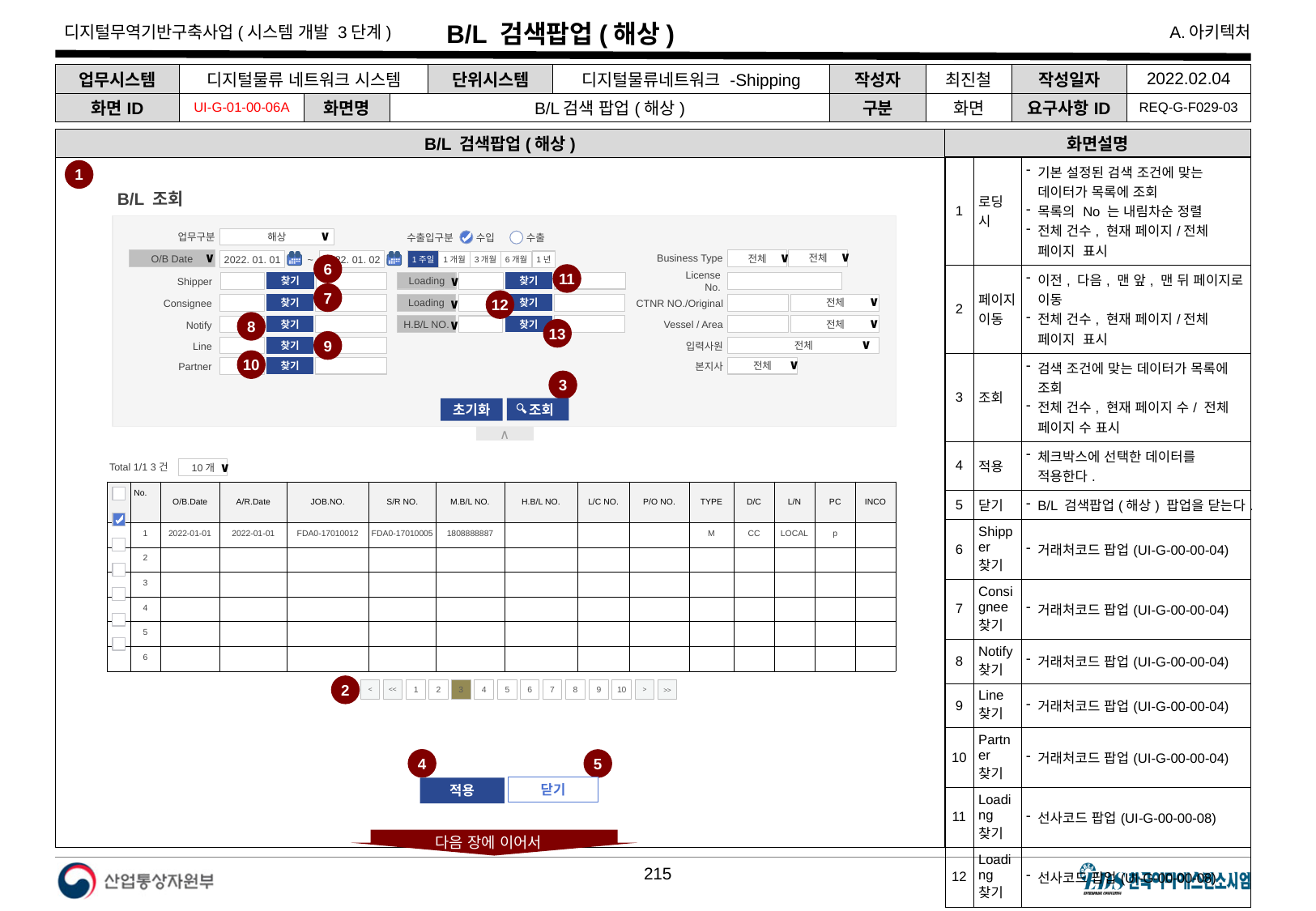

# B/L 검색팝업(해상)
| 업무시스템 | 디지털물류 네트워크 시스템 |  |  | 단위시스템 | 디지털물류네트워크 -Shipping | 작성자 | 최진철 | 작성일자 | 2022.02.04 |
| --- | --- | --- | --- | --- | --- | --- | --- | --- | --- |
| 화면ID | UI-G-01-00-06A | 화면명 | B/L검색 팝업(해상) |  |  | 구분 | 화면 | 요구사항ID | REQ-G-F029-03 |
B/L 검색팝업(해상)

화면설명
| 1 | 로딩 시 | 기본 설정된 검색 조건에 맞는 데이터가 목록에 조회 목록의 No 는 내림차순 정렬 전체 건수, 현재 페이지/전체 페이지 표시 |
| --- | --- | --- |
| 2 | 페이지 이동 | 이전, 다음, 맨 앞, 맨 뒤 페이지로 이동 전체 건수, 현재 페이지/전체 페이지 표시 |
| 3 | 조회 | 검색 조건에 맞는 데이터가 목록에 조회 전체 건수, 현재 페이지 수/ 전체 페이지 수 표시 |
| 4 | 적용 | 체크박스에 선택한 데이터를 적용한다. |
| 5 | 닫기 | B/L 검색팝업(해상) 팝업을 닫는다. |
| 6 | Shipper 찾기 | 거래처코드 팝업(UI-G-00-00-04) |
| 7 | Consignee 찾기 | 거래처코드 팝업(UI-G-00-00-04) |
| 8 | Notify 찾기 | 거래처코드 팝업(UI-G-00-00-04) |
| 9 | Line 찾기 | 거래처코드 팝업(UI-G-00-00-04) |
| 10 | Partner 찾기 | 거래처코드 팝업(UI-G-00-00-04) |
| 11 | Loading 찾기 | 선사코드 팝업(UI-G-00-00-08) |
| 12 | Loading 찾기 | 선사코드 팝업(UI-G-00-00-08) |

1
B/L 조회

업무구분
수출입구분
해상
∨

수입

수출
Business Type
전체
∨
O/B Date
∨
전체
∨
2022. 01. 02

2022. 01. 01

~
1주일
1년
1개월
6개월
3개월
6
11
License No.
Shipper
Loading
∨

찾기
찾기

7
12
CTNR NO./Original
Consignee
Loading
∨

전체
∨

찾기
찾기
8
Vessel / Area
Notify
H.B/L NO.
∨

전체
∨

찾기
찾기
13
9
입력사원
Line
전체
∨

찾기
10
본지사
Partner
전체
∨

찾기
3
 조회

초기화
∧
Total 1/1 3건
10개
∨
|  | No. | O/B.Date | A/R.Date | JOB.NO. | S/R NO. | M.B/L NO. | H.B/L NO. | L/C NO. | P/O NO. | TYPE | D/C | L/N | PC | INCO |
| --- | --- | --- | --- | --- | --- | --- | --- | --- | --- | --- | --- | --- | --- | --- |
|  | 1 | 2022-01-01 | 2022-01-01 | FDA0-17010012 | FDA0-17010005 | 1808888887 |  |  |  | M | CC | LOCAL | p |  |
|  | 2 |  |  |  |  |  |  |  |  |  |  |  |  |  |
|  | 3 |  |  |  |  |  |  |  |  |  |  |  |  |  |
|  | 4 |  |  |  |  |  |  |  |  |  |  |  |  |  |
|  | 5 |  |  |  |  |  |  |  |  |  |  |  |  |  |
|  | 6 |  |  |  |  |  |  |  |  |  |  |  |  |  |

2
<
<<
1
2
3
4
5
6
7
8
9
10
>
>>
4
5
닫기
적용
다음 장에 이어서
다음 장에 이어서